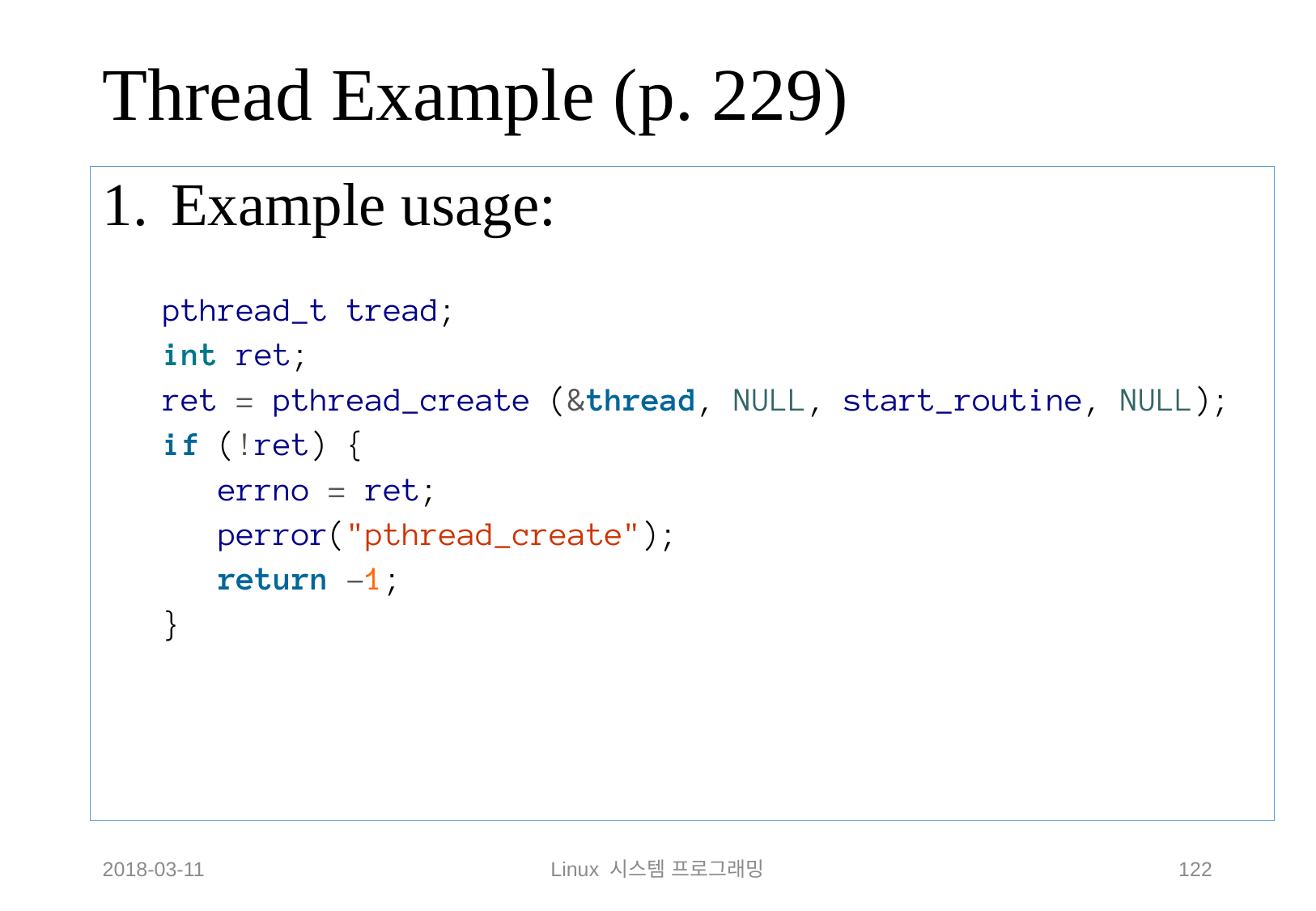

# Thread Example (p. 229)
Example usage:

pthread_t tread;
int ret;
ret = pthread_create (&thread, NULL, start_routine, NULL);
if (!ret) {
   errno = ret;
   perror("pthread_create");
   return -1;
}
2018-03-11
Linux 시스템 프로그래밍
122